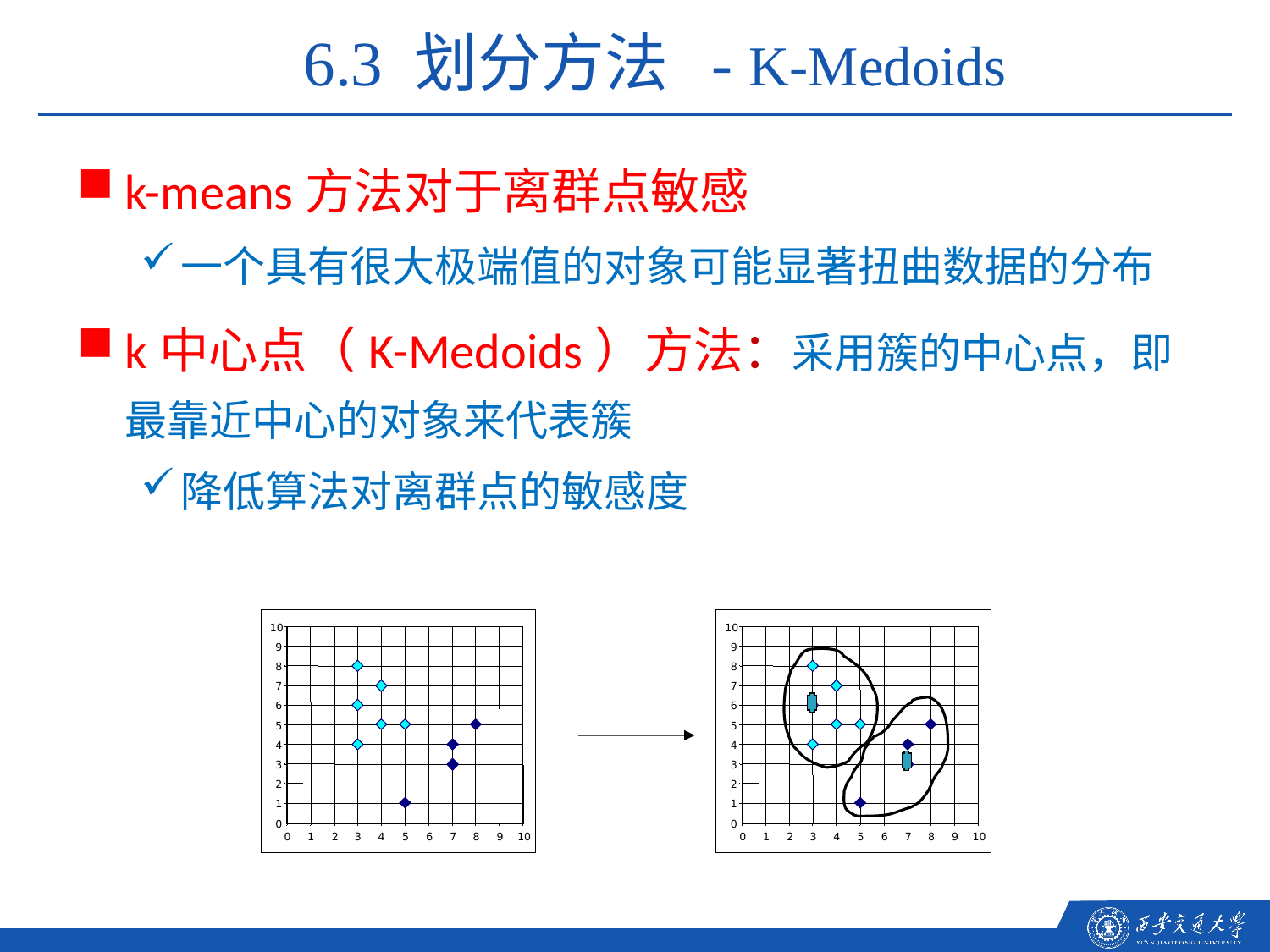

6.3 划分方法  - K-Medoids
k-means方法对于离群点敏感
一个具有很大极端值的对象可能显著扭曲数据的分布
k中心点（K-Medoids）方法：采用簇的中心点，即最靠近中心的对象来代表簇
降低算法对离群点的敏感度

10

9

8

7

6

5

4

3

2

1

0

0
1
2
3
4
5
6
7
8
9
10

10

9

8

7

6

5

4

3

2

1

0

0
1
2
3
4
5
6
7
8
9
10